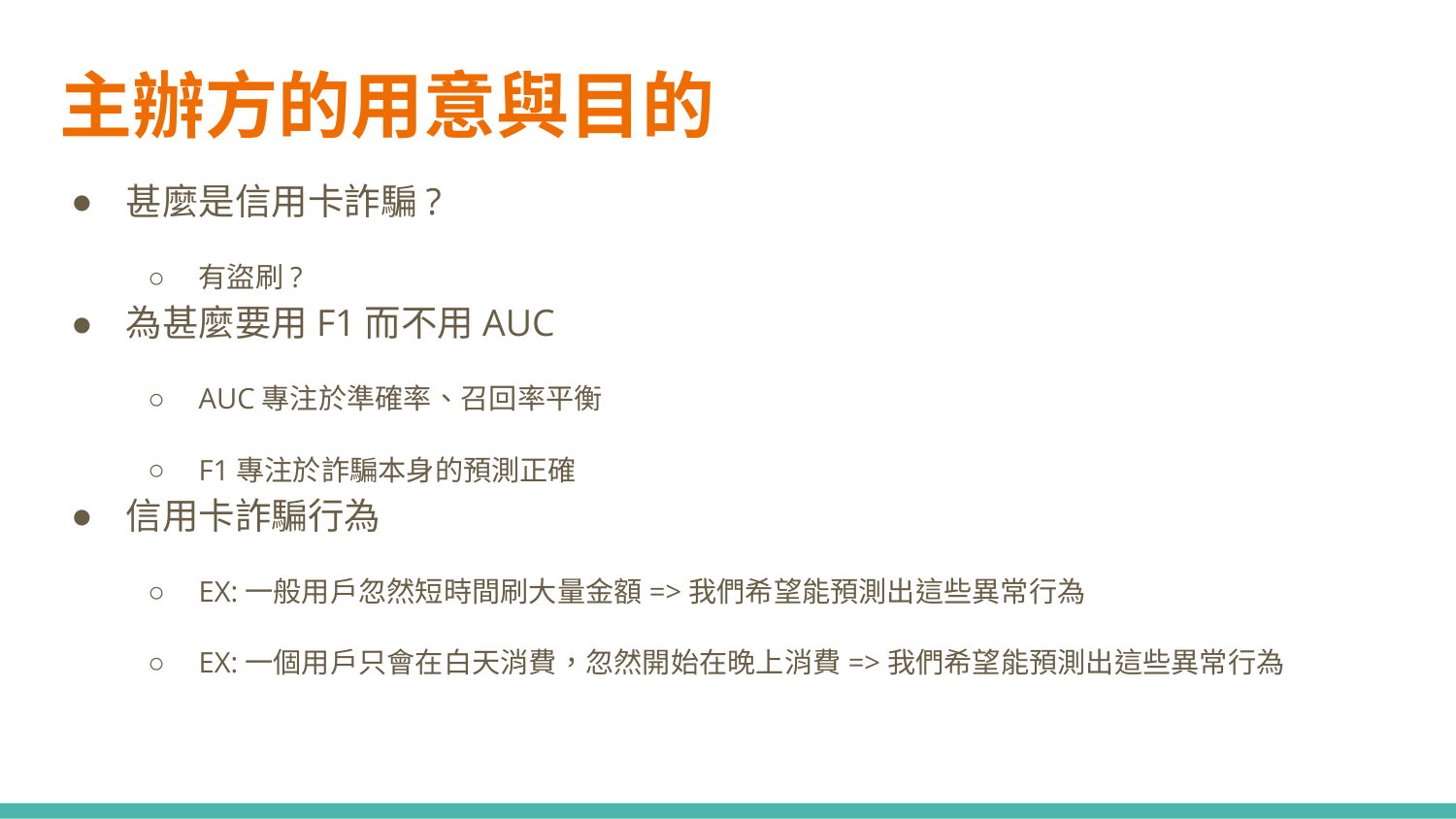

# 主辦方的用意與目的
甚麼是信用卡詐騙?
有盜刷?
為甚麼要用F1而不用AUC
AUC專注於準確率、召回率平衡
F1專注於詐騙本身的預測正確
信用卡詐騙行為
EX:一般用戶忽然短時間刷大量金額=>我們希望能預測出這些異常行為
EX:一個用戶只會在白天消費，忽然開始在晚上消費=>我們希望能預測出這些異常行為